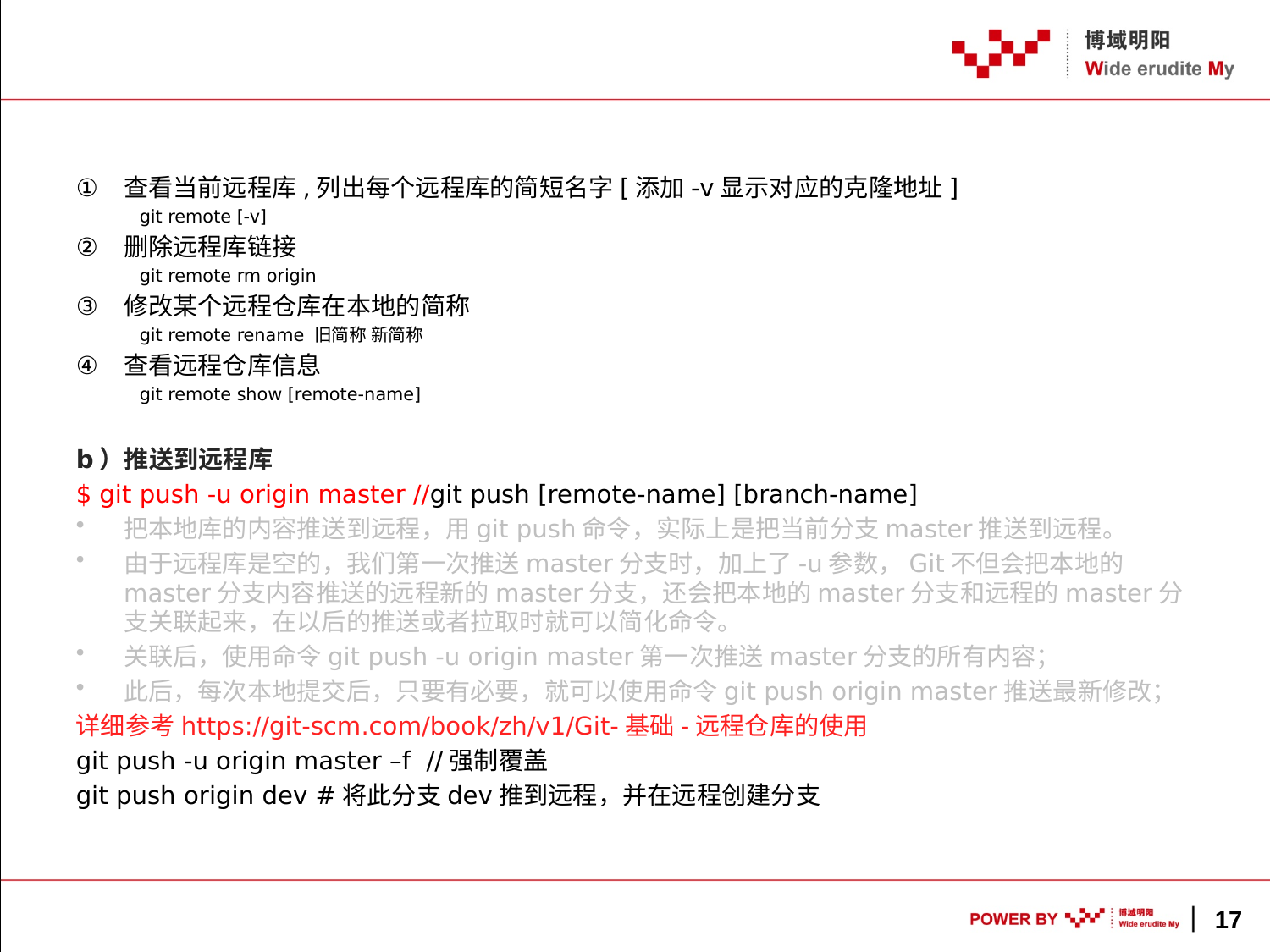

查看当前远程库,列出每个远程库的简短名字[添加-v显示对应的克隆地址]
git remote [-v]
删除远程库链接
git remote rm origin
修改某个远程仓库在本地的简称
git remote rename 旧简称 新简称
查看远程仓库信息
git remote show [remote-name]

b）推送到远程库
$ git push -u origin master //git push [remote-name] [branch-name]
把本地库的内容推送到远程，用git push命令，实际上是把当前分支master推送到远程。
由于远程库是空的，我们第一次推送master分支时，加上了-u参数，Git不但会把本地的master分支内容推送的远程新的master分支，还会把本地的master分支和远程的master分支关联起来，在以后的推送或者拉取时就可以简化命令。
关联后，使用命令git push -u origin master第一次推送master分支的所有内容；
此后，每次本地提交后，只要有必要，就可以使用命令git push origin master推送最新修改；
详细参考https://git-scm.com/book/zh/v1/Git-基础-远程仓库的使用
git push -u origin master –f  //强制覆盖
git push origin dev #将此分支dev推到远程，并在远程创建分支
17